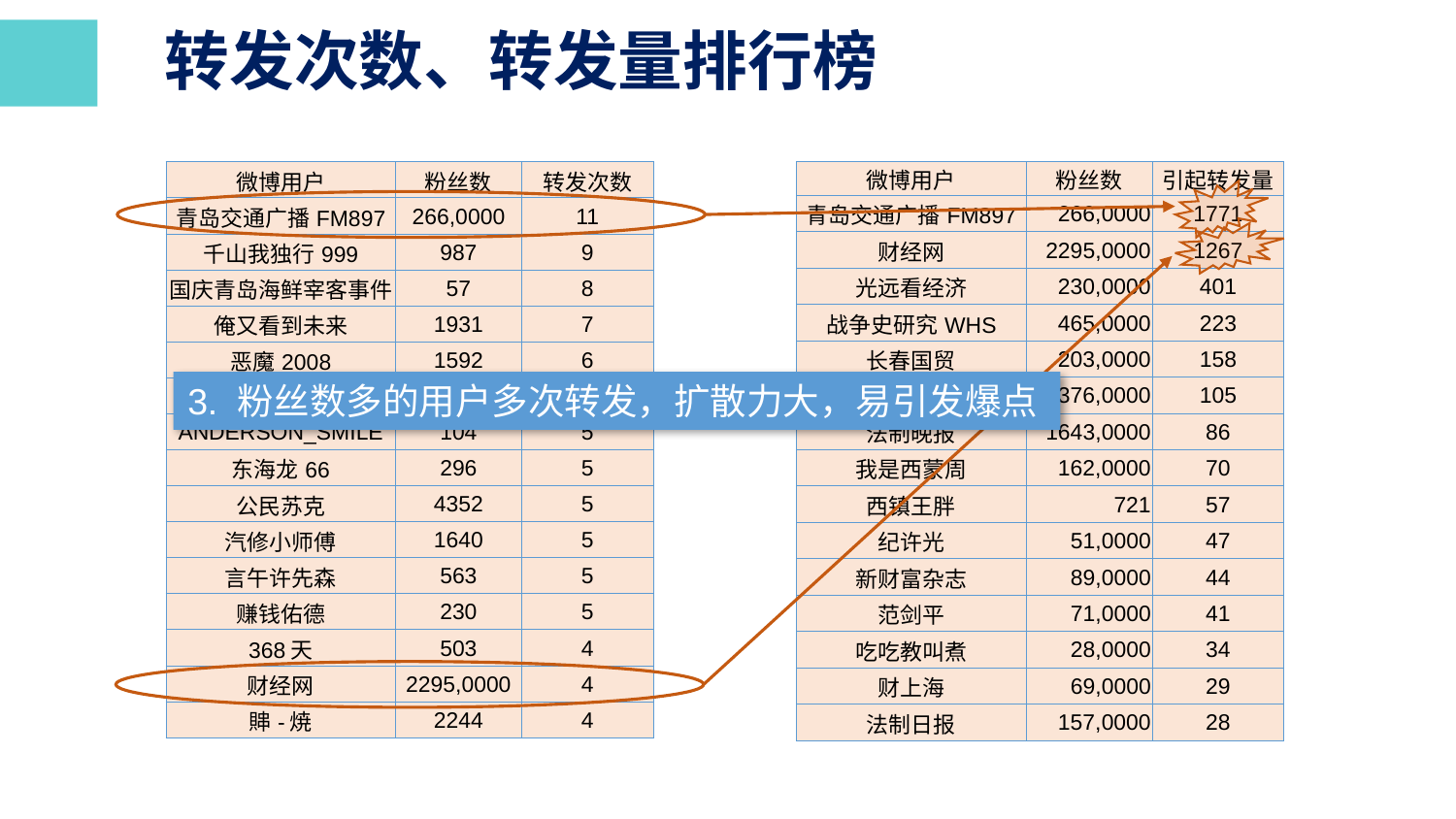

转发次数、转发量排行榜

| 微博用户 | 粉丝数 | 转发次数 |
| --- | --- | --- |
| 青岛交通广播FM897 | 266,0000 | 11 |
| 千山我独行999 | 987 | 9 |
| 国庆青岛海鲜宰客事件 | 57 | 8 |
| 俺又看到未来 | 1931 | 7 |
| 恶魔2008 | 1592 | 6 |
| 315消费观察 | 15,0000 | 5 |
| ANDERSON\_SMILE | 104 | 5 |
| 东海龙66 | 296 | 5 |
| 公民苏克 | 4352 | 5 |
| 汽修小师傅 | 1640 | 5 |
| 言午许先森 | 563 | 5 |
| 赚钱佑德 | 230 | 5 |
| 368天 | 503 | 4 |
| 财经网 | 2295,0000 | 4 |
| 賗-焼 | 2244 | 4 |
| 微博用户 | 粉丝数 | 引起转发量 |
| --- | --- | --- |
| 青岛交通广播FM897 | 266,0000 | 1771 |
| 财经网 | 2295,0000 | 1267 |
| 光远看经济 | 230,0000 | 401 |
| 战争史研究WHS | 465,0000 | 223 |
| 长春国贸 | 203,0000 | 158 |
| 王巍w | 376,0000 | 105 |
| 法制晚报 | 1643,0000 | 86 |
| 我是西蒙周 | 162,0000 | 70 |
| 西镇王胖 | 721 | 57 |
| 纪许光 | 51,0000 | 47 |
| 新财富杂志 | 89,0000 | 44 |
| 范剑平 | 71,0000 | 41 |
| 吃吃教叫煮 | 28,0000 | 34 |
| 财上海 | 69,0000 | 29 |
| 法制日报 | 157,0000 | 28 |

3. 粉丝数多的用户多次转发，扩散力大，易引发爆点